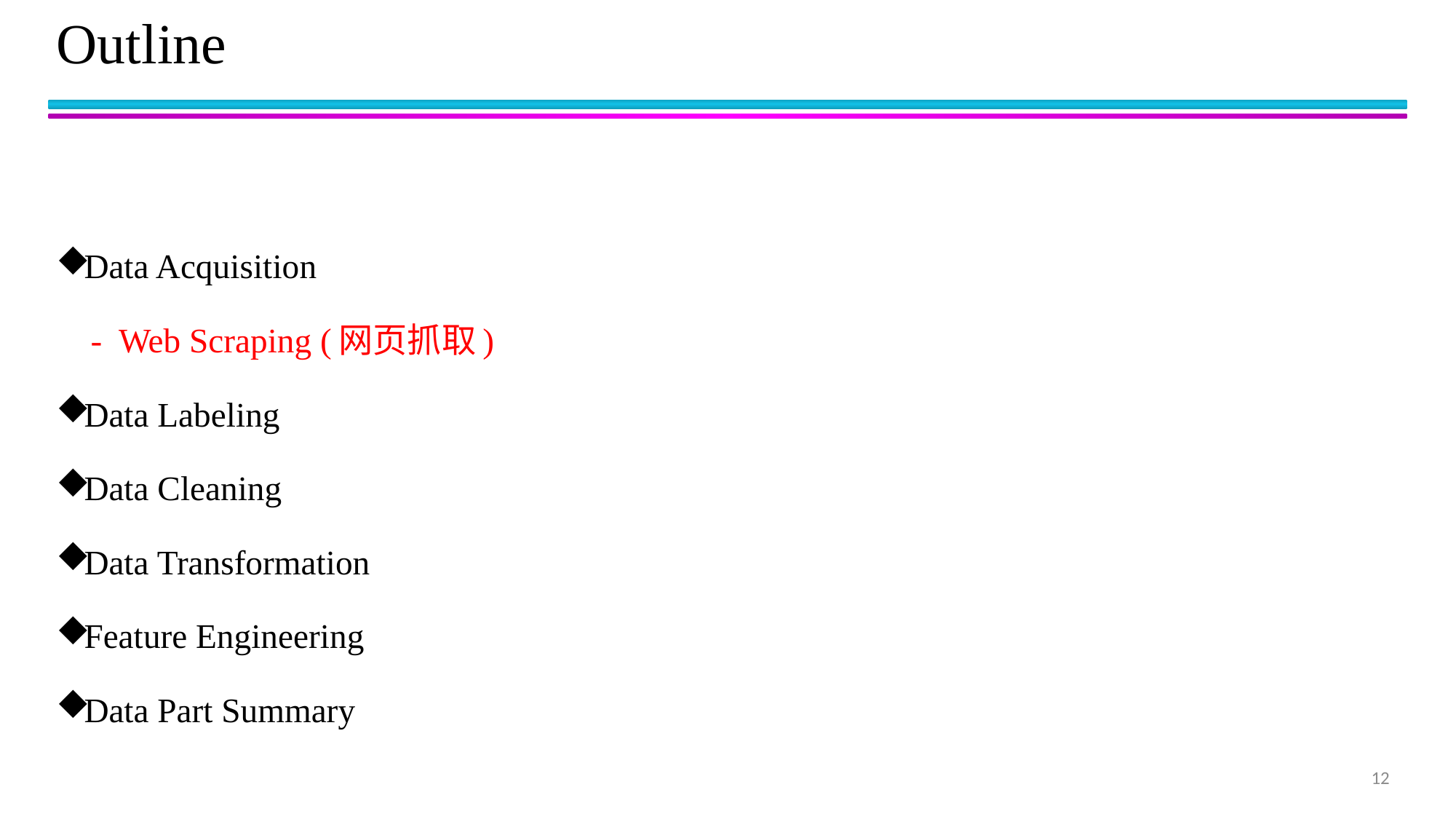

# Outline
Data Acquisition
    -  Web Scraping (网页抓取)
Data Labeling
Data Cleaning
Data Transformation
Feature Engineering
Data Part Summary
12